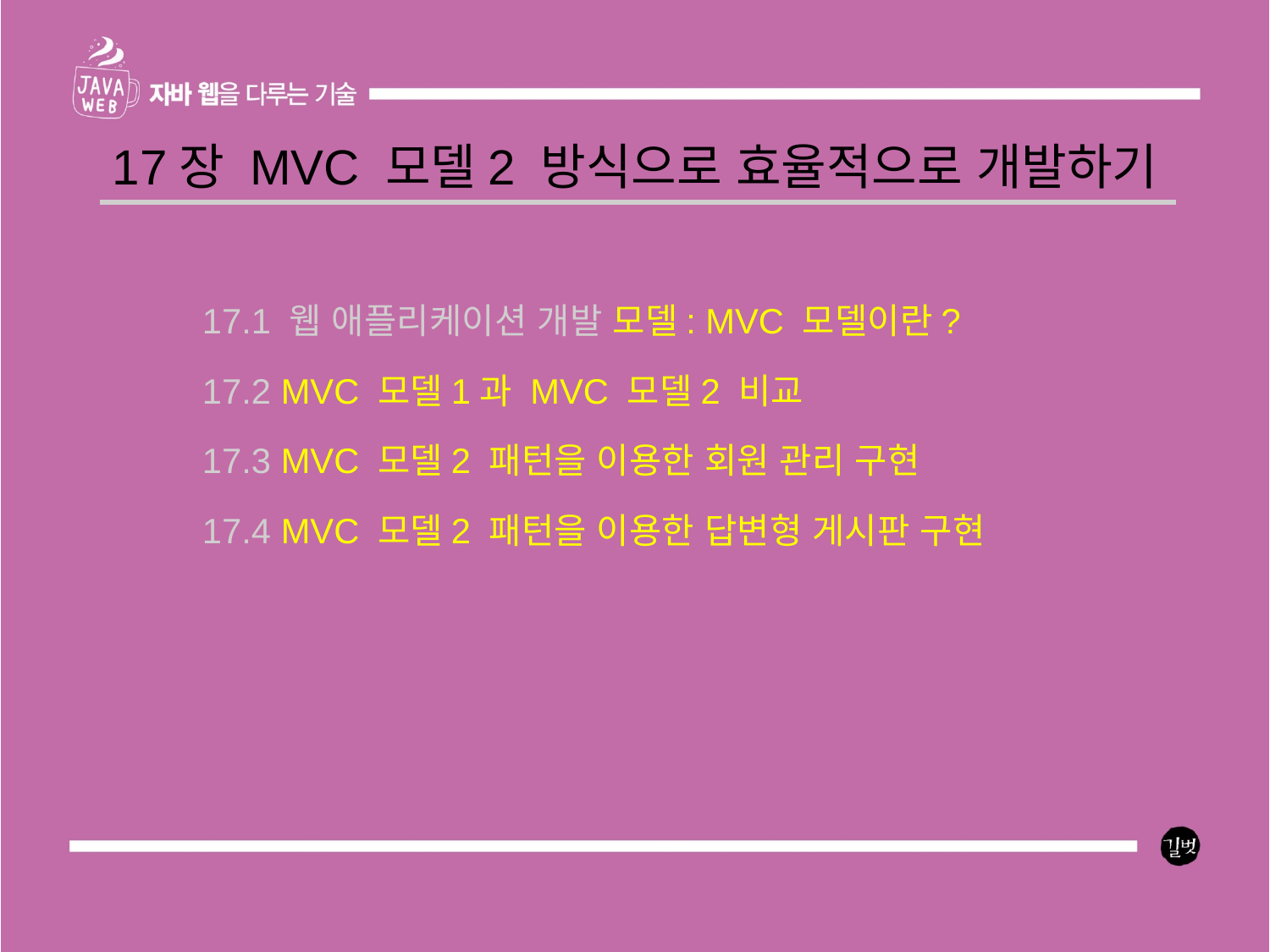

17장 MVC 모델2 방식으로 효율적으로 개발하기
17.1 웹 애플리케이션 개발 모델: MVC 모델이란?
17.2 MVC 모델1과 MVC 모델2 비교
17.3 MVC 모델2 패턴을 이용한 회원 관리 구현
17.4 MVC 모델2 패턴을 이용한 답변형 게시판 구현